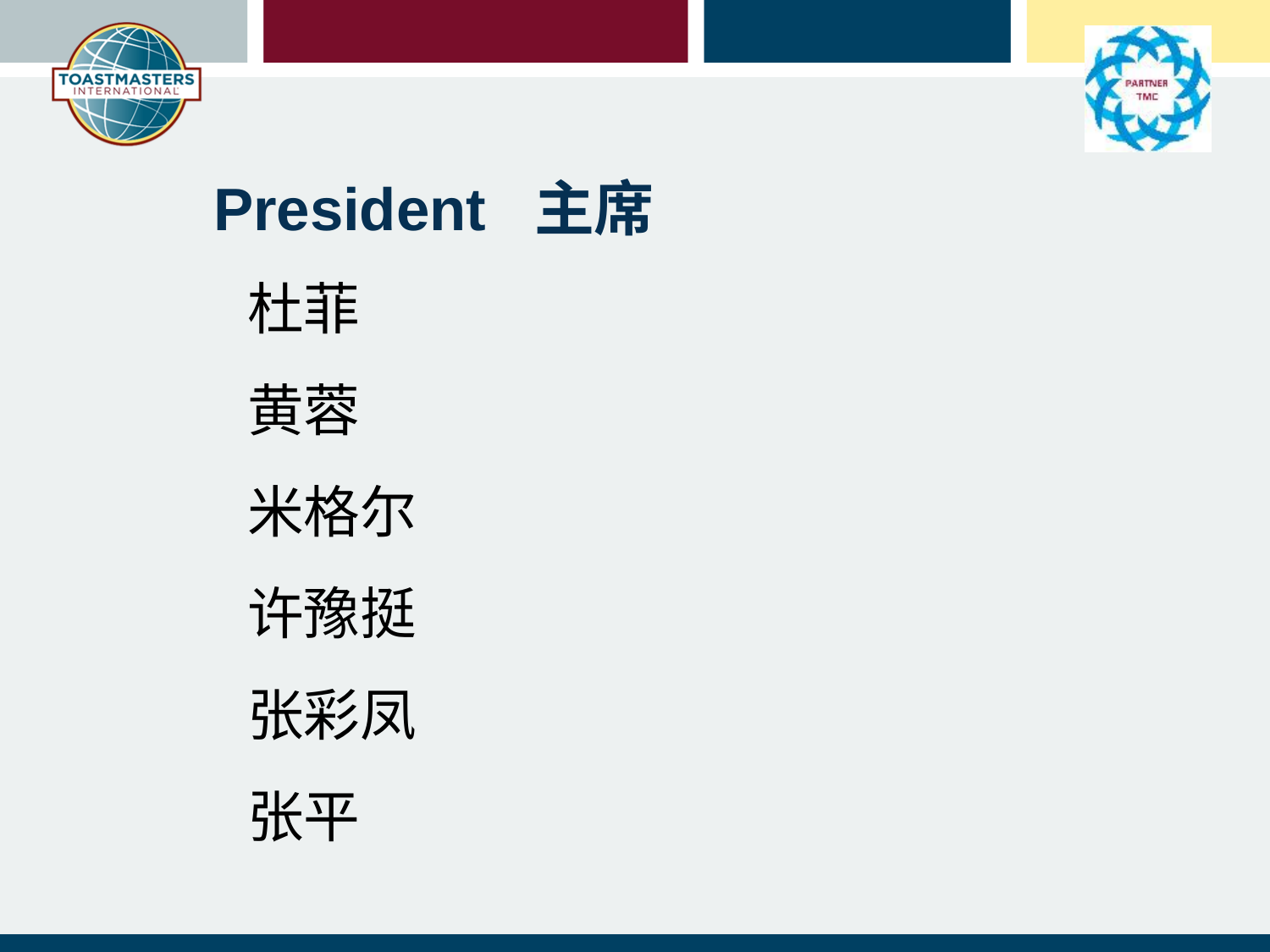

President  主席
杜菲
黄蓉
米格尔
许豫挺
张彩凤
张平